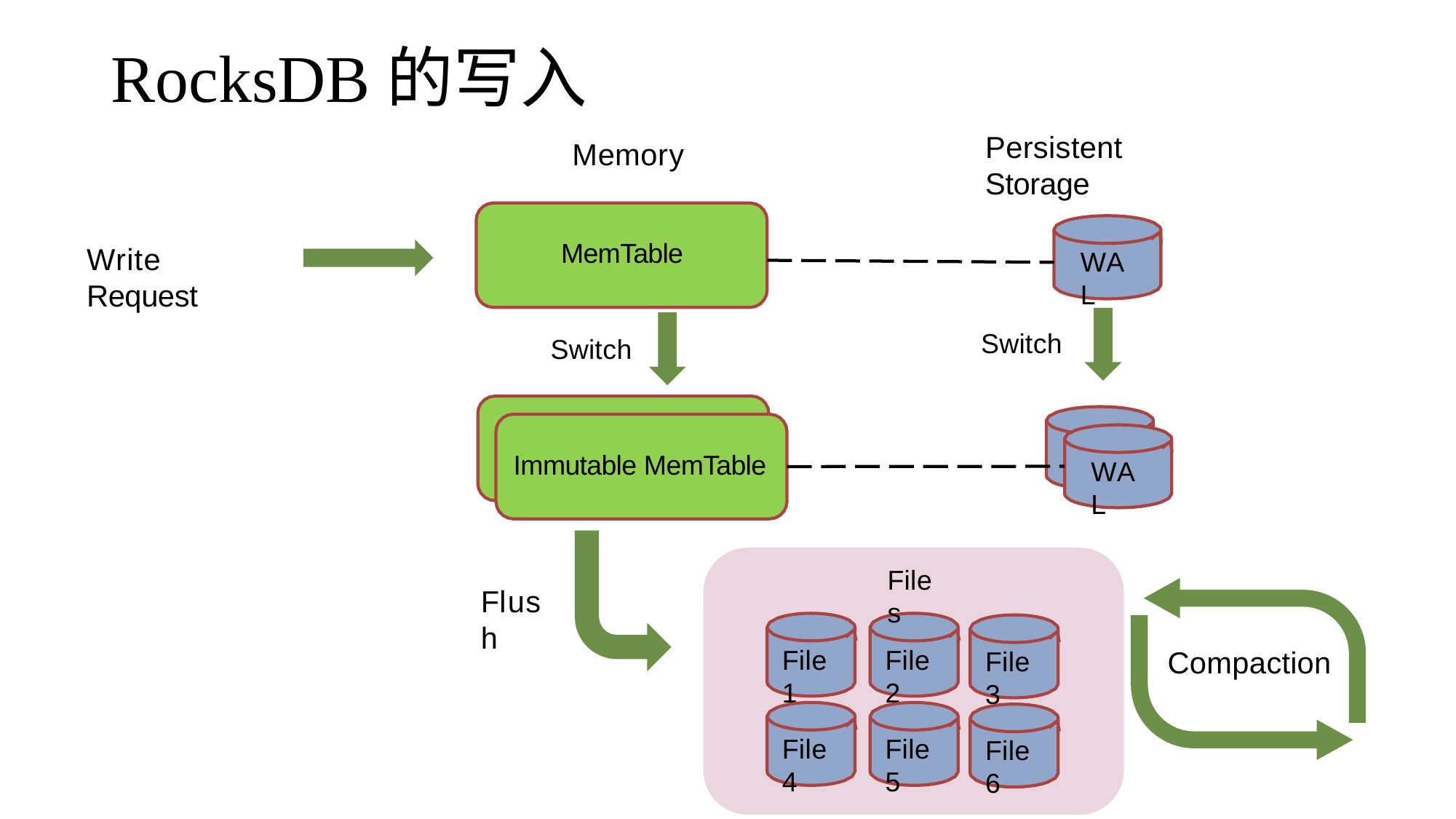

# RocksDB的写入
Persistent Storage
Memory

MemTable
Write Request

WAL

Switch
Switch

MemTable
WAL
Immutable MemTable
WAL

Files

Flush

File1
File2
Compaction
File3

File4
File5
File6